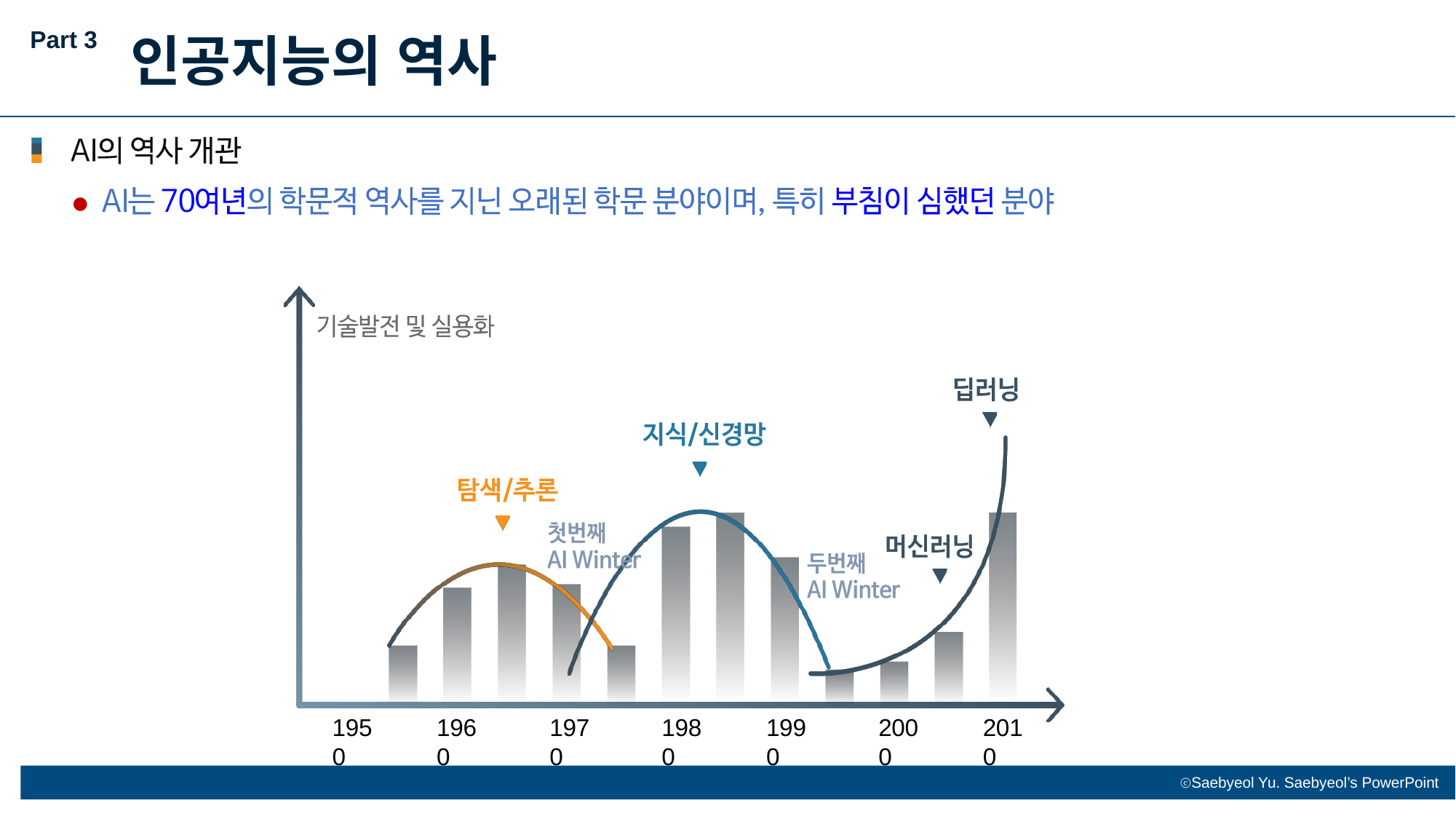

Part 3
인공지능의 역사

⚫

1950
1960
1970
1980
1990
2000
2010